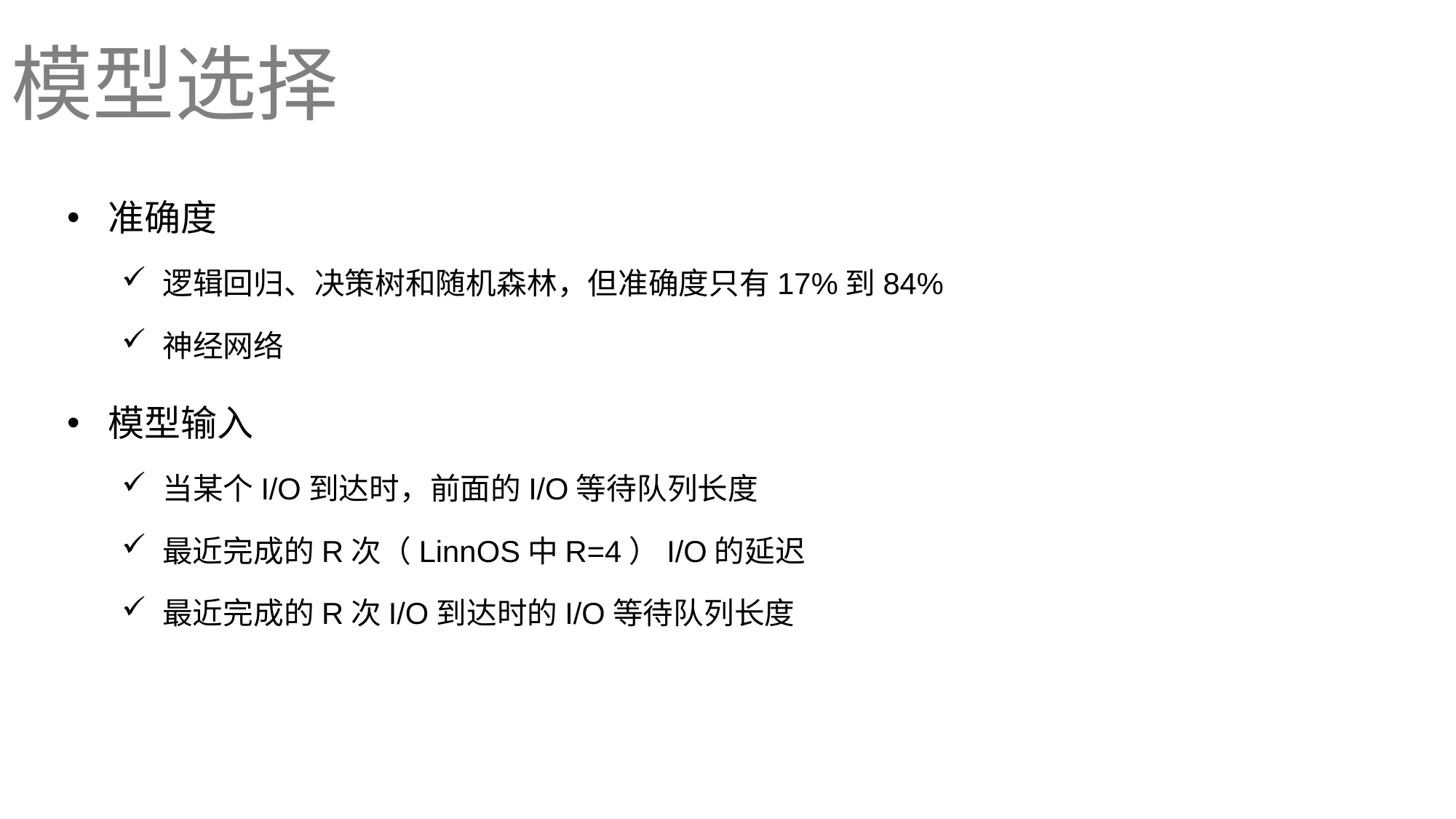

# 模型选择
准确度
逻辑回归、决策树和随机森林，但准确度只有17%到84%
神经网络
模型输入
当某个I/O到达时，前面的I/O等待队列长度
最近完成的R次（LinnOS中R=4）I/O的延迟
最近完成的R次I/O到达时的I/O等待队列长度